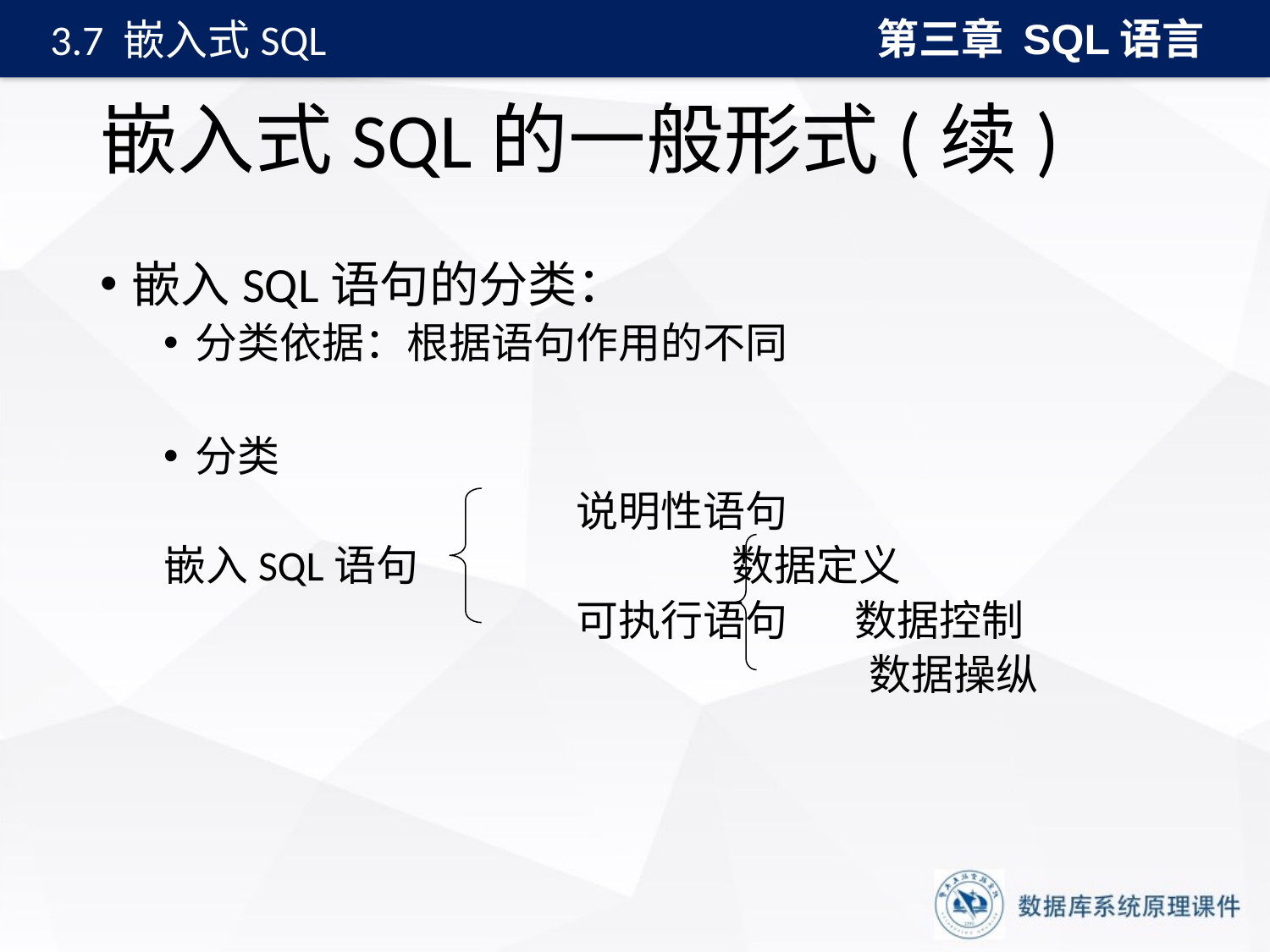

第三章 SQL语言
3.7 嵌入式SQL
# 嵌入式SQL的一般形式(续)
嵌入SQL语句的分类：
分类依据：根据语句作用的不同

分类
				说明性语句
嵌入SQL语句			   数据定义
				可执行语句       数据控制
						   数据操纵